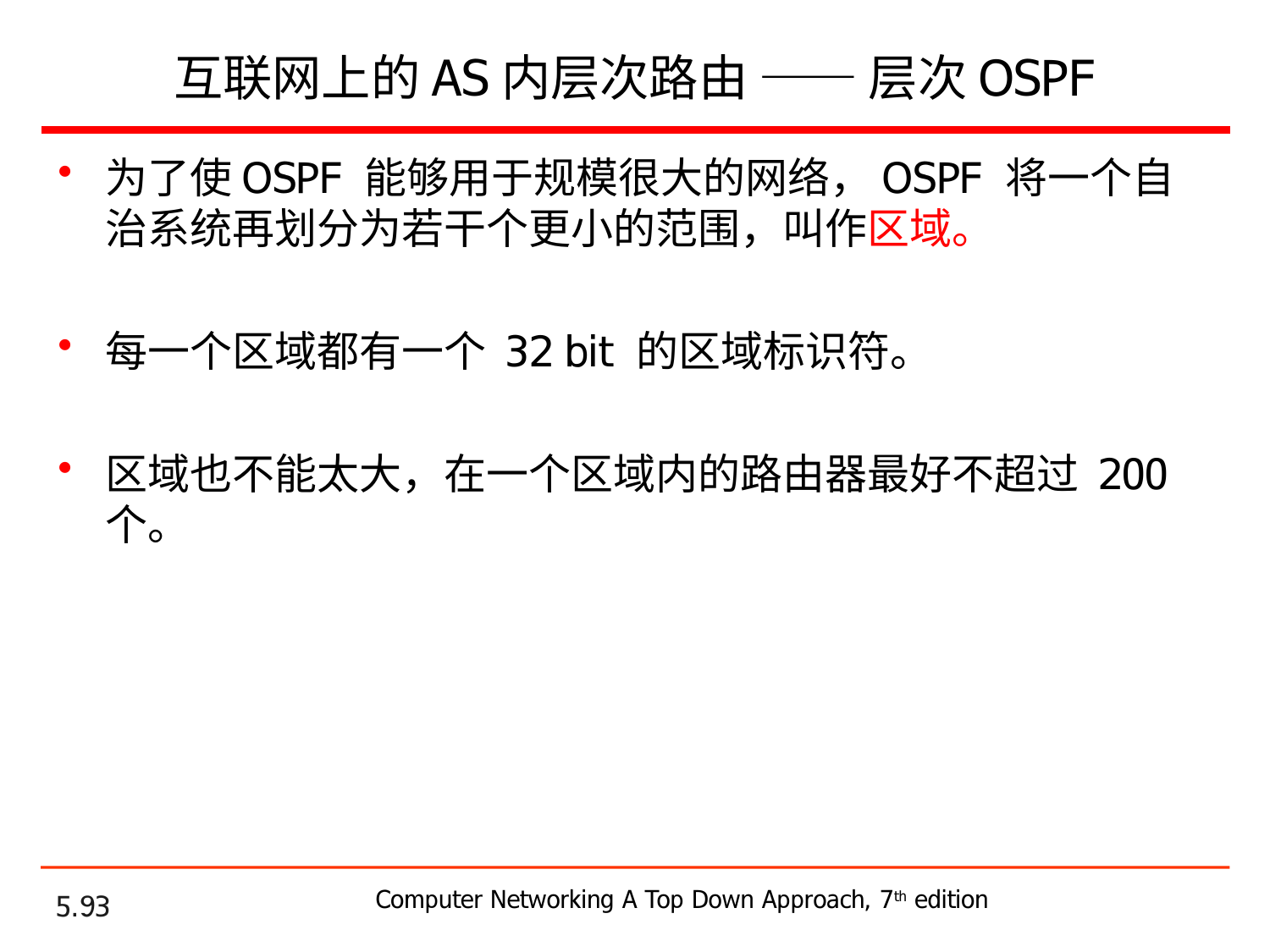

# 互联网上的AS内层次路由 —— 层次OSPF
为了使OSPF 能够用于规模很大的网络，OSPF 将一个自治系统再划分为若干个更小的范围，叫作区域。

每一个区域都有一个 32 bit 的区域标识符。

区域也不能太大，在一个区域内的路由器最好不超过 200 个。